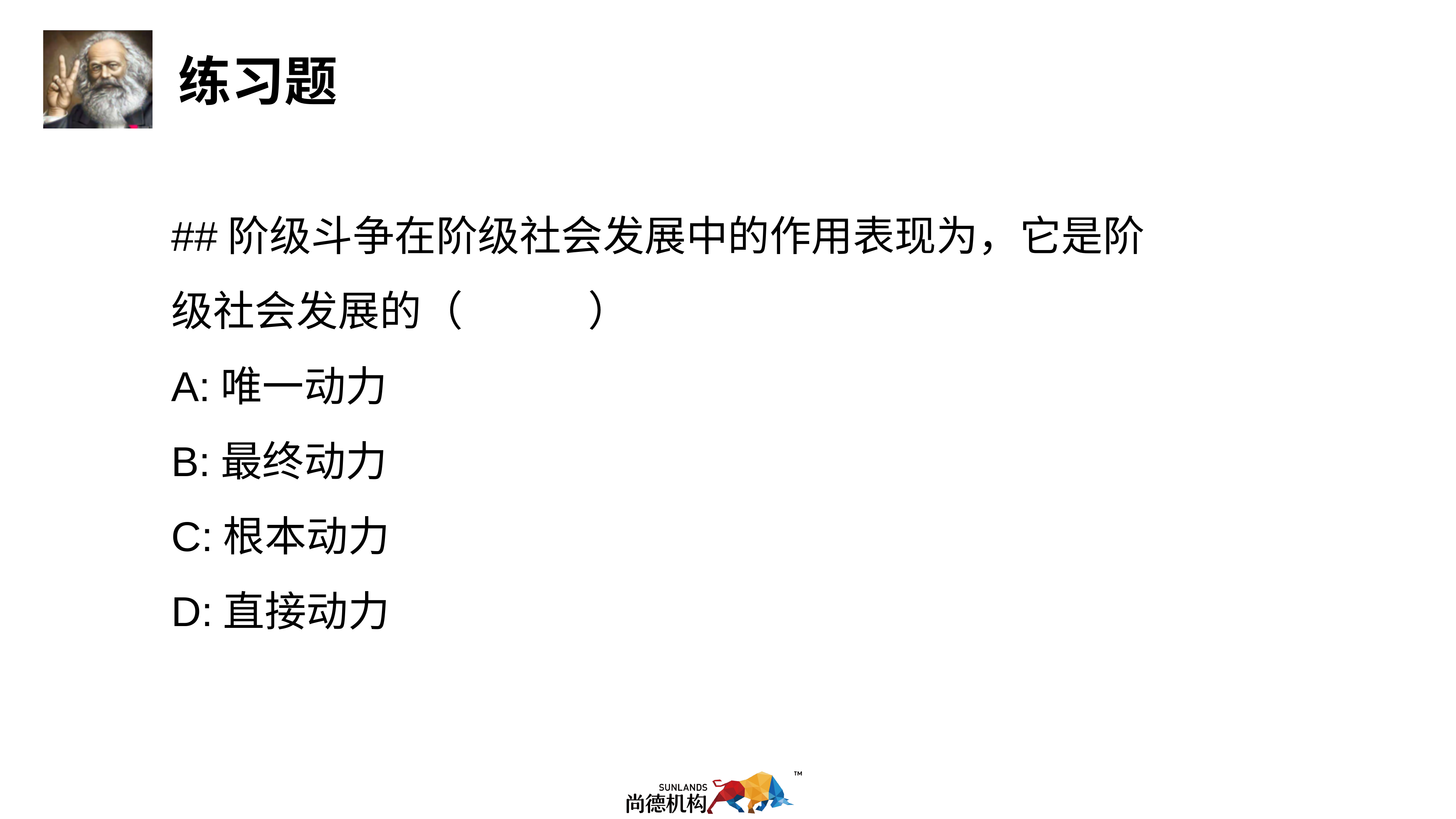

##阶级斗争在阶级社会发展中的作用表现为，它是阶级社会发展的（　　　）
A:唯一动力
B:​最终动力
C:​根本动力
D:直接动力